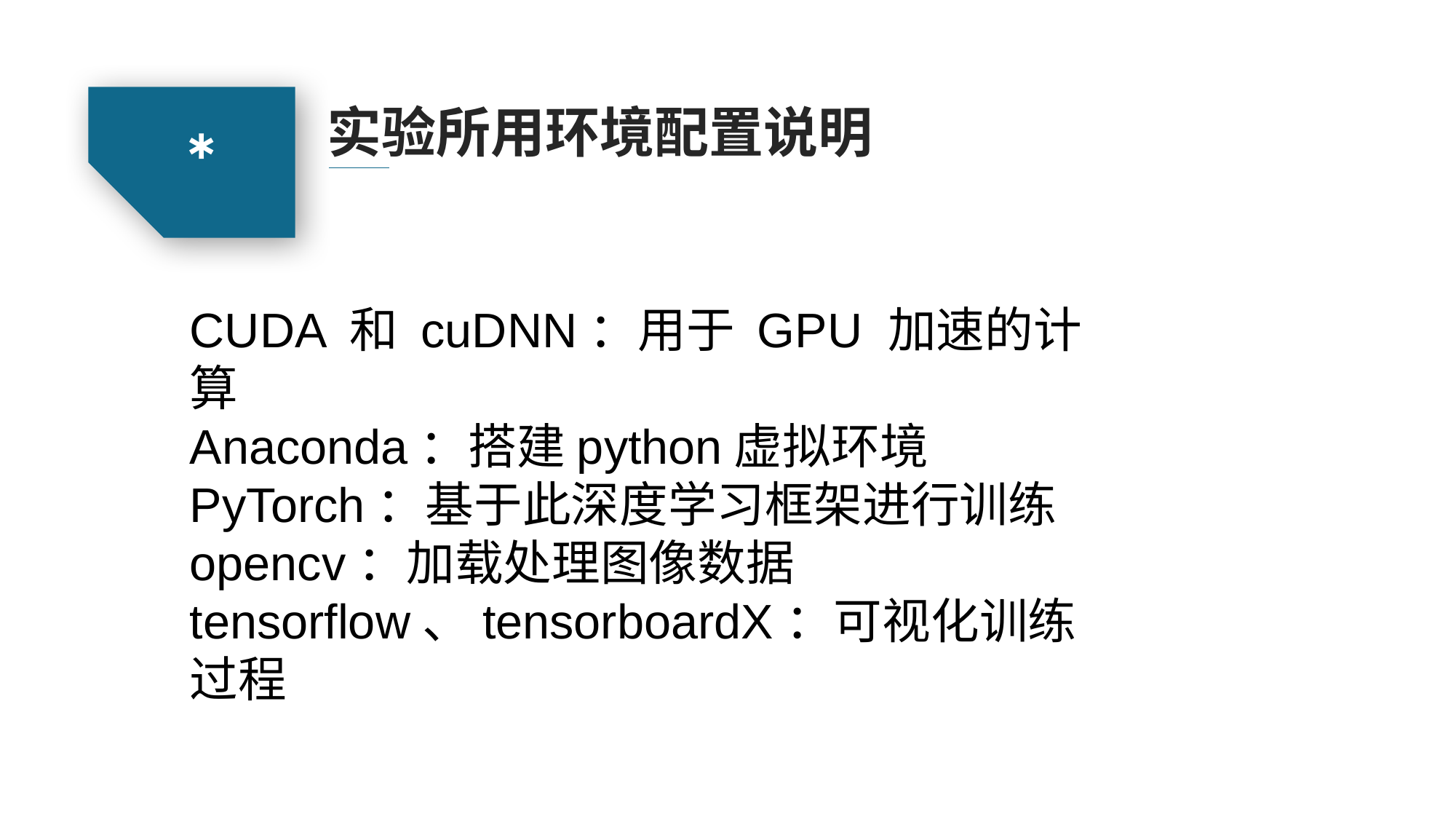

实验所用环境配置说明

*

CUDA 和 cuDNN：用于 GPU 加速的计算
Anaconda：搭建python虚拟环境
PyTorch：基于此深度学习框架进行训练
opencv：加载处理图像数据
tensorflow、tensorboardX：可视化训练过程

http://ibaotu.com/